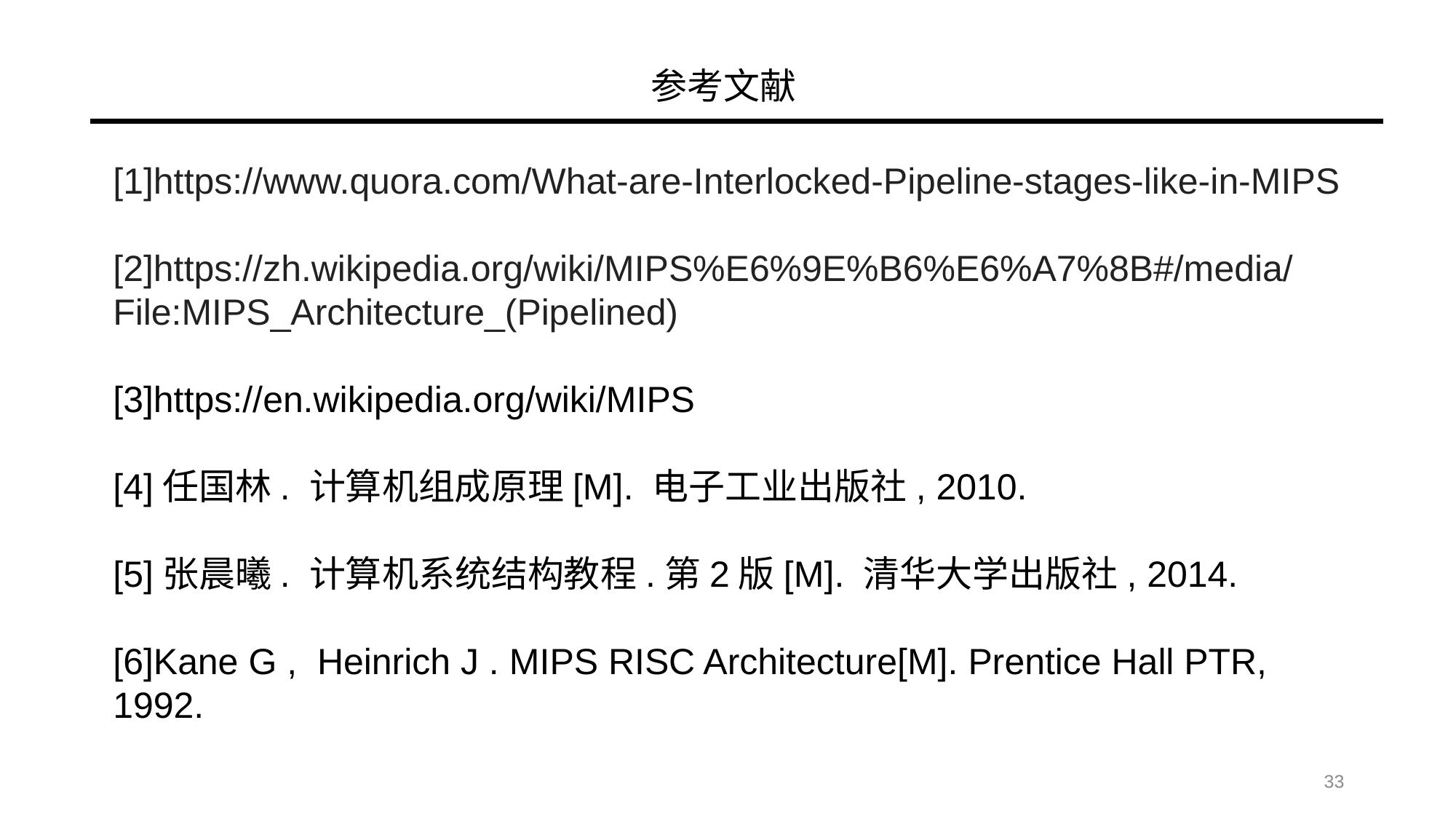

# 参考文献
[1]https://www.quora.com/What-are-Interlocked-Pipeline-stages-like-in-MIPS

[2]https://zh.wikipedia.org/wiki/MIPS%E6%9E%B6%E6%A7%8B#/media/File:MIPS_Architecture_(Pipelined)

[3]https://en.wikipedia.org/wiki/MIPS

[4]任国林. 计算机组成原理[M]. 电子工业出版社, 2010.

[5]张晨曦. 计算机系统结构教程.第2版[M]. 清华大学出版社, 2014.

[6]Kane G ,  Heinrich J . MIPS RISC Architecture[M]. Prentice Hall PTR, 1992.
33